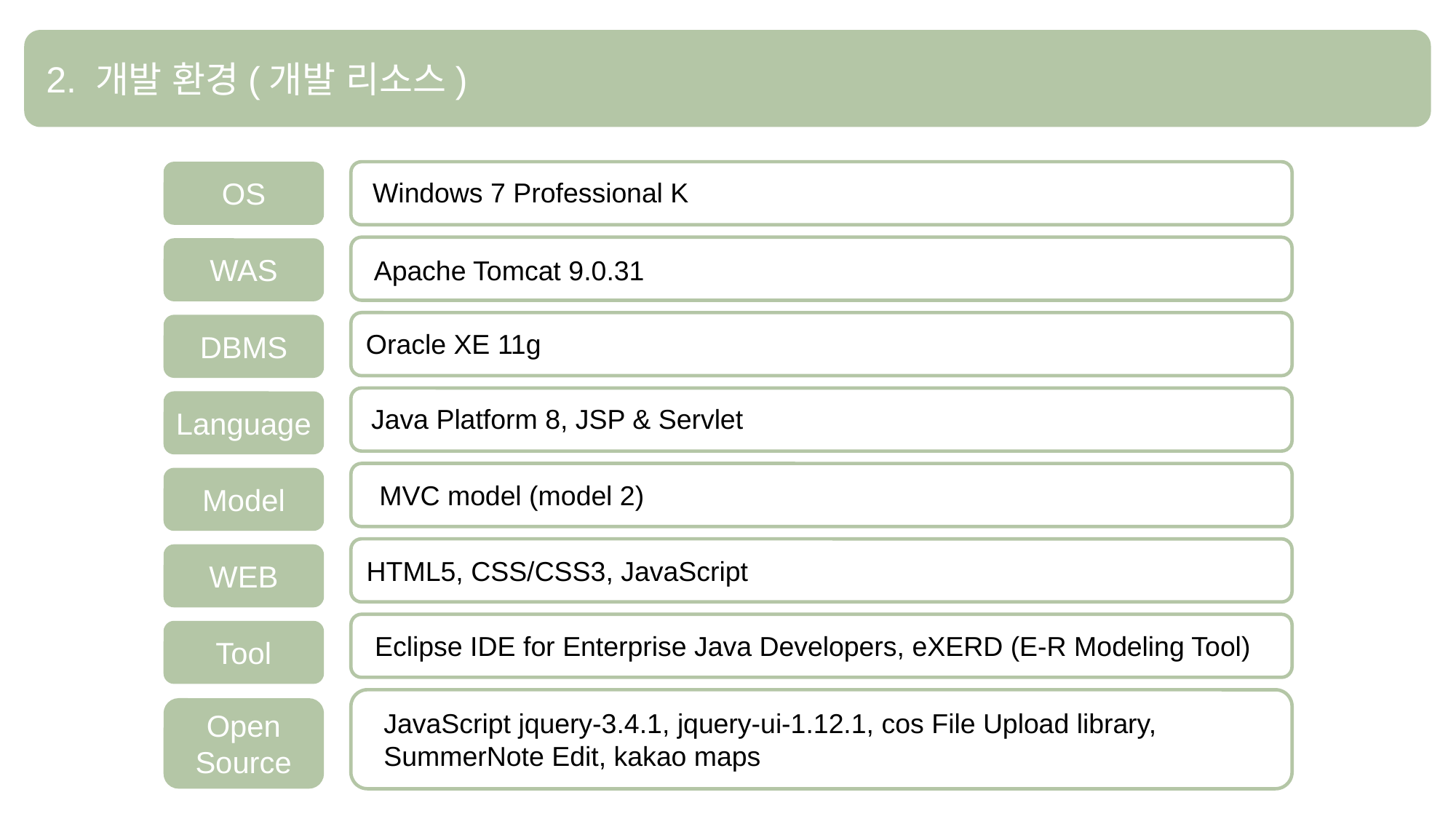

2. 개발 환경(개발 리소스)

Windows 7 Professional K

OS

Apache Tomcat 9.0.31

WAS

Oracle XE 11g

DBMS

Java Platform 8, JSP & Servlet

Language

MVC model (model 2)

Model

HTML5, CSS/CSS3, JavaScript

WEB

Eclipse IDE for Enterprise Java Developers, eXERD (E-R Modeling Tool)

Tool

JavaScript jquery-3.4.1, jquery-ui-1.12.1, cos File Upload library,
SummerNote Edit, kakao maps

Open
Source